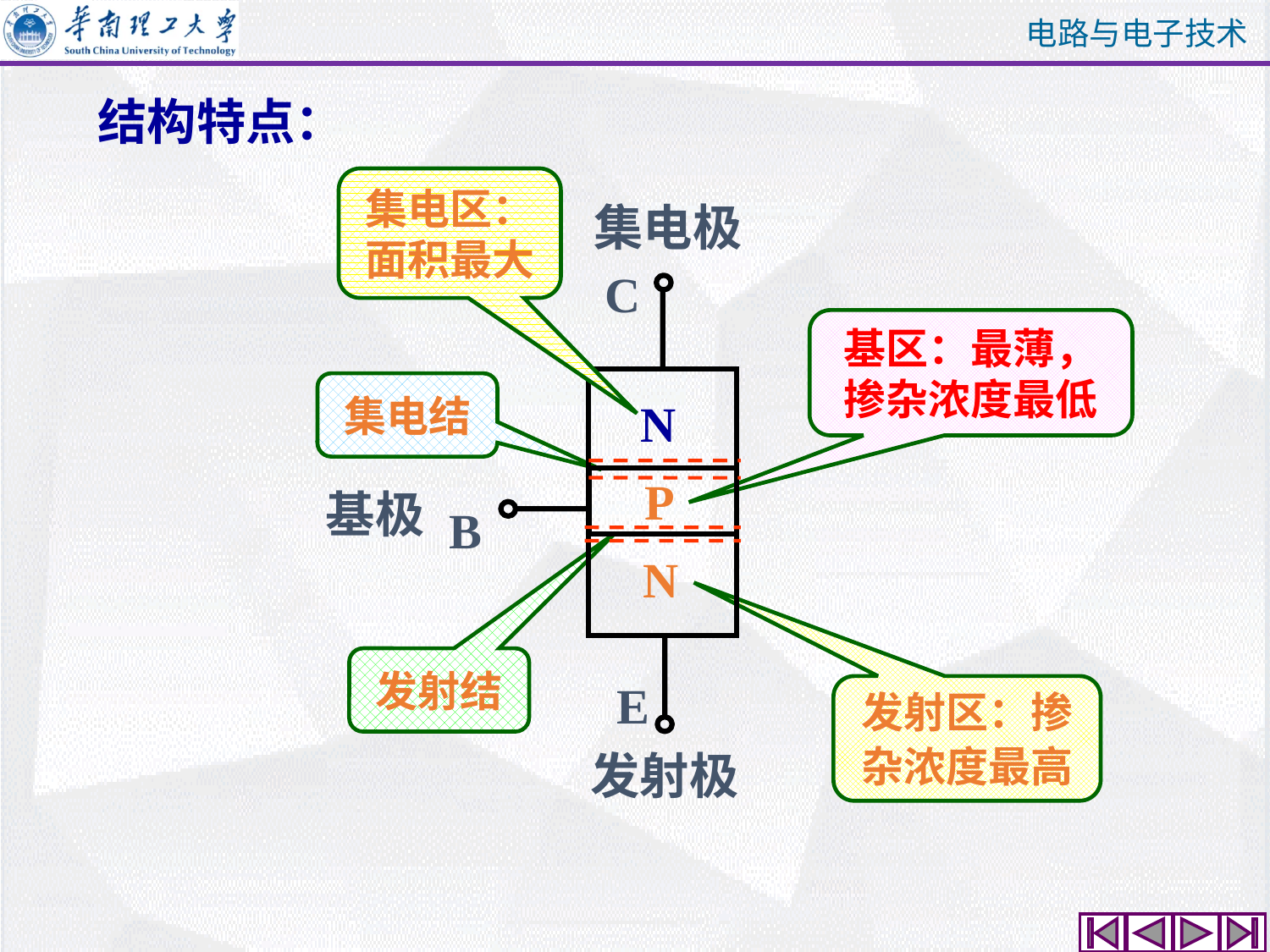

结构特点：
集电区：
面积最大
集电极
C
B
E

N
P
N
基极
发射极
基区：最薄，
掺杂浓度最低
集电结

发射结
发射区：掺
杂浓度最高